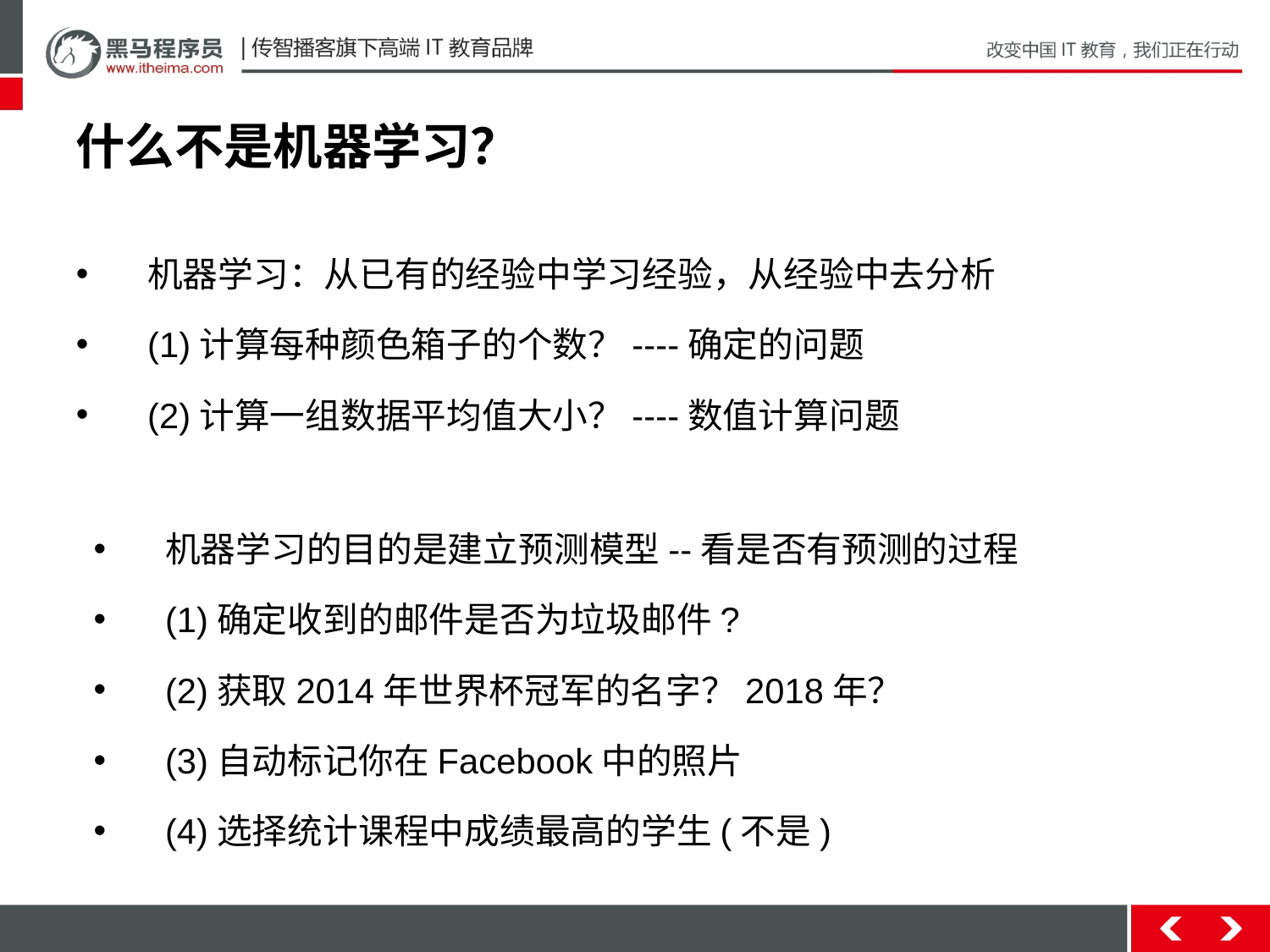

# 什么不是机器学习？
机器学习：从已有的经验中学习经验，从经验中去分析
(1)计算每种颜色箱子的个数？----确定的问题
(2)计算一组数据平均值大小？----数值计算问题

机器学习的目的是建立预测模型--看是否有预测的过程
(1)确定收到的邮件是否为垃圾邮件?
(2)获取2014年世界杯冠军的名字？2018年？
(3)自动标记你在Facebook中的照片
(4)选择统计课程中成绩最高的学生(不是)